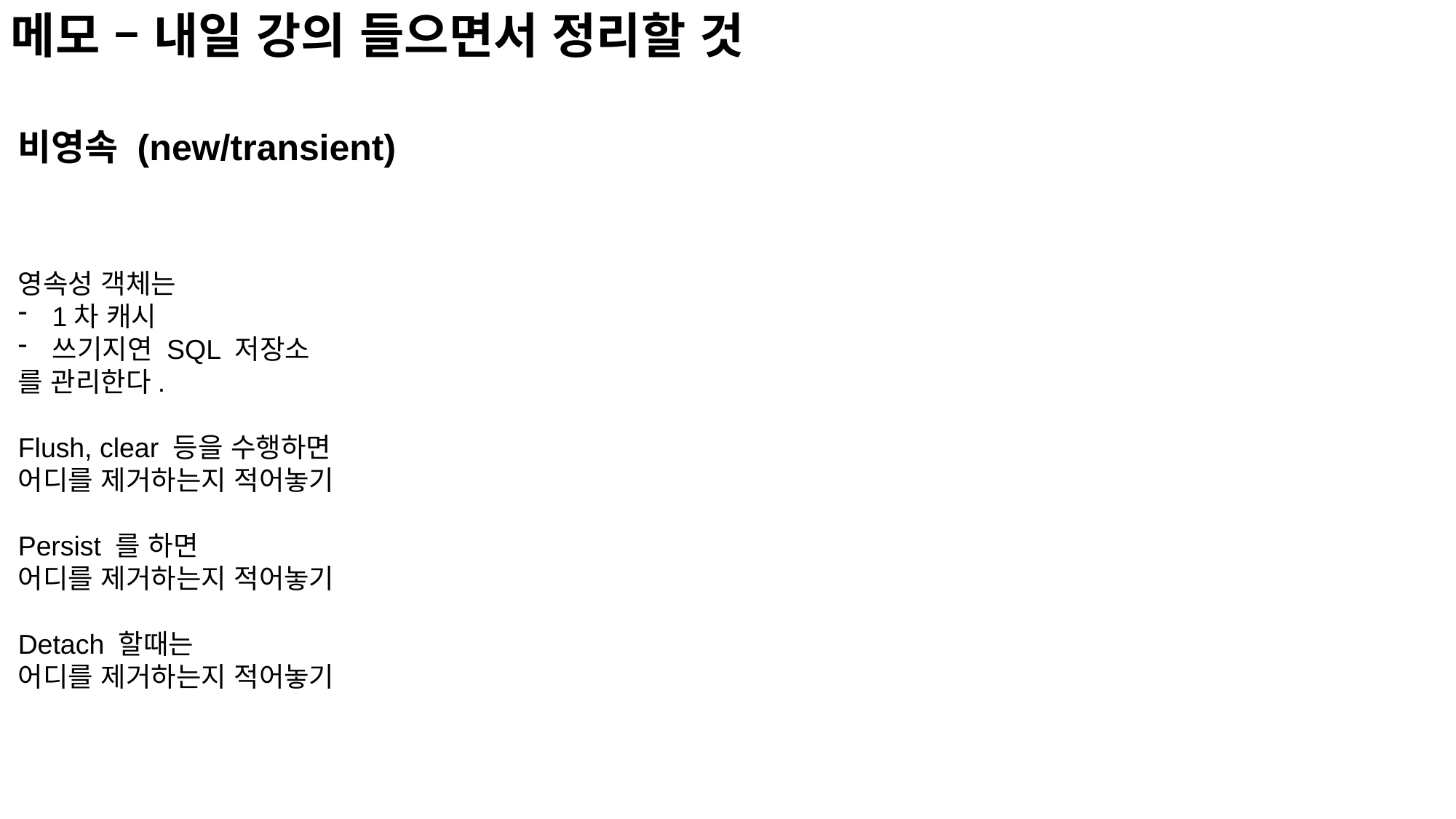

메모 – 내일 강의 들으면서 정리할 것
비영속 (new/transient)

영속성 객체는
1차 캐시
쓰기지연 SQL 저장소
를 관리한다.

Flush, clear 등을 수행하면
어디를 제거하는지 적어놓기

Persist 를 하면
어디를 제거하는지 적어놓기

Detach 할때는
어디를 제거하는지 적어놓기